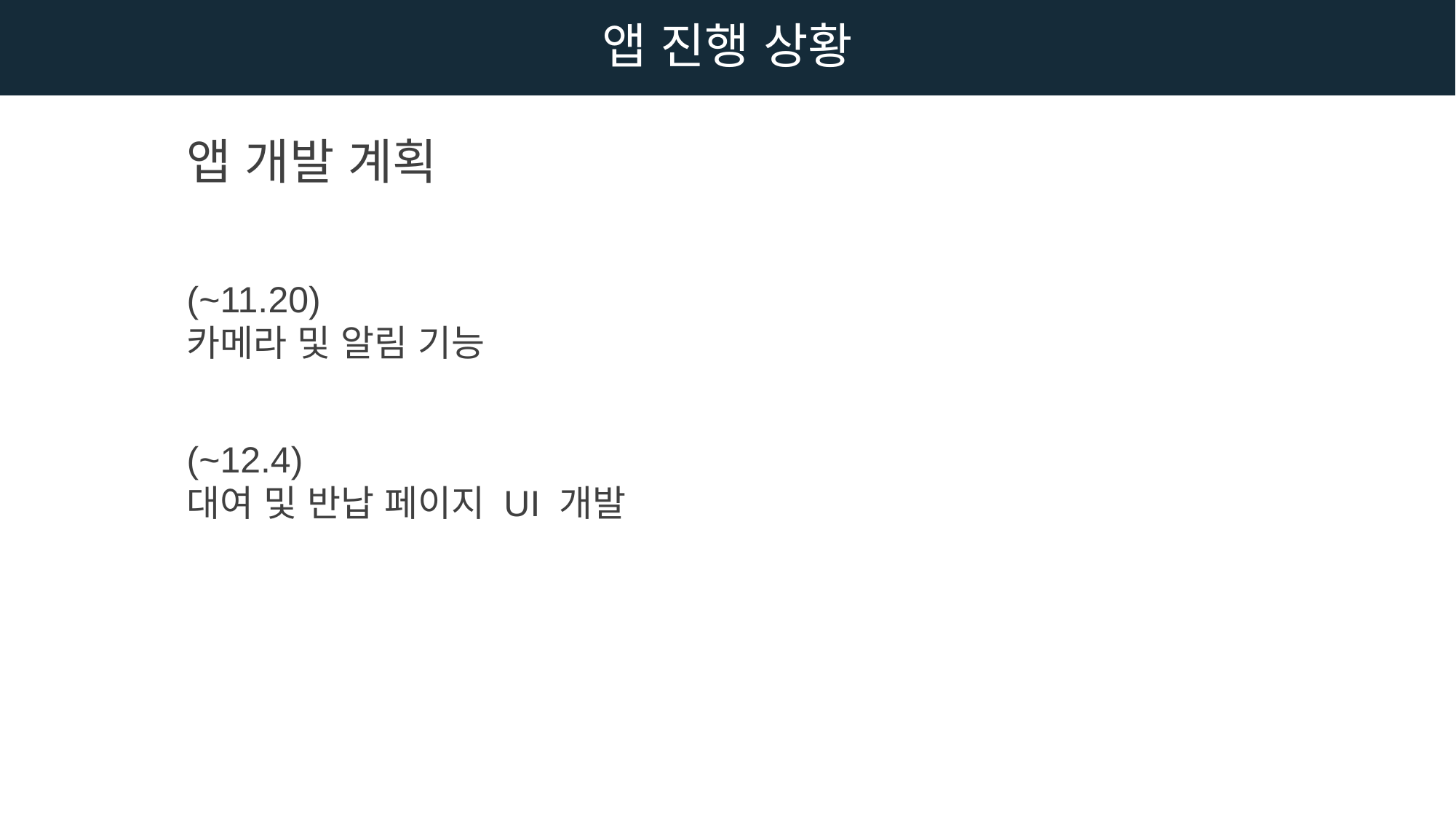

앱 진행 상황
앱 개발 계획

(~11.20)
카메라 및 알림 기능

(~12.4)
대여 및 반납 페이지 UI 개발